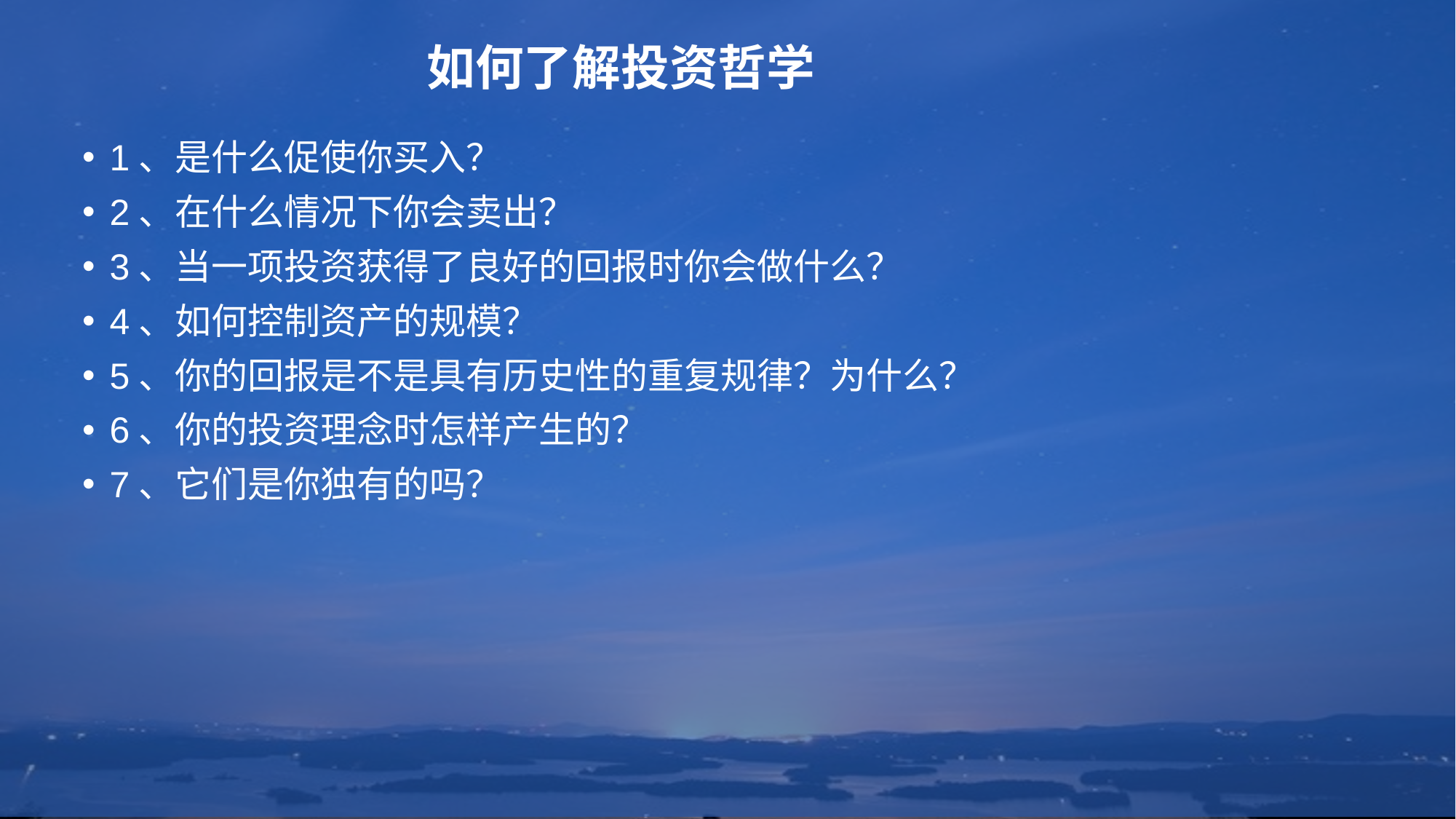

# 如何了解投资哲学
1、是什么促使你买入？
2、在什么情况下你会卖出？
3、当一项投资获得了良好的回报时你会做什么？
4、如何控制资产的规模？
5、你的回报是不是具有历史性的重复规律？为什么？
6、你的投资理念时怎样产生的？
7、它们是你独有的吗？